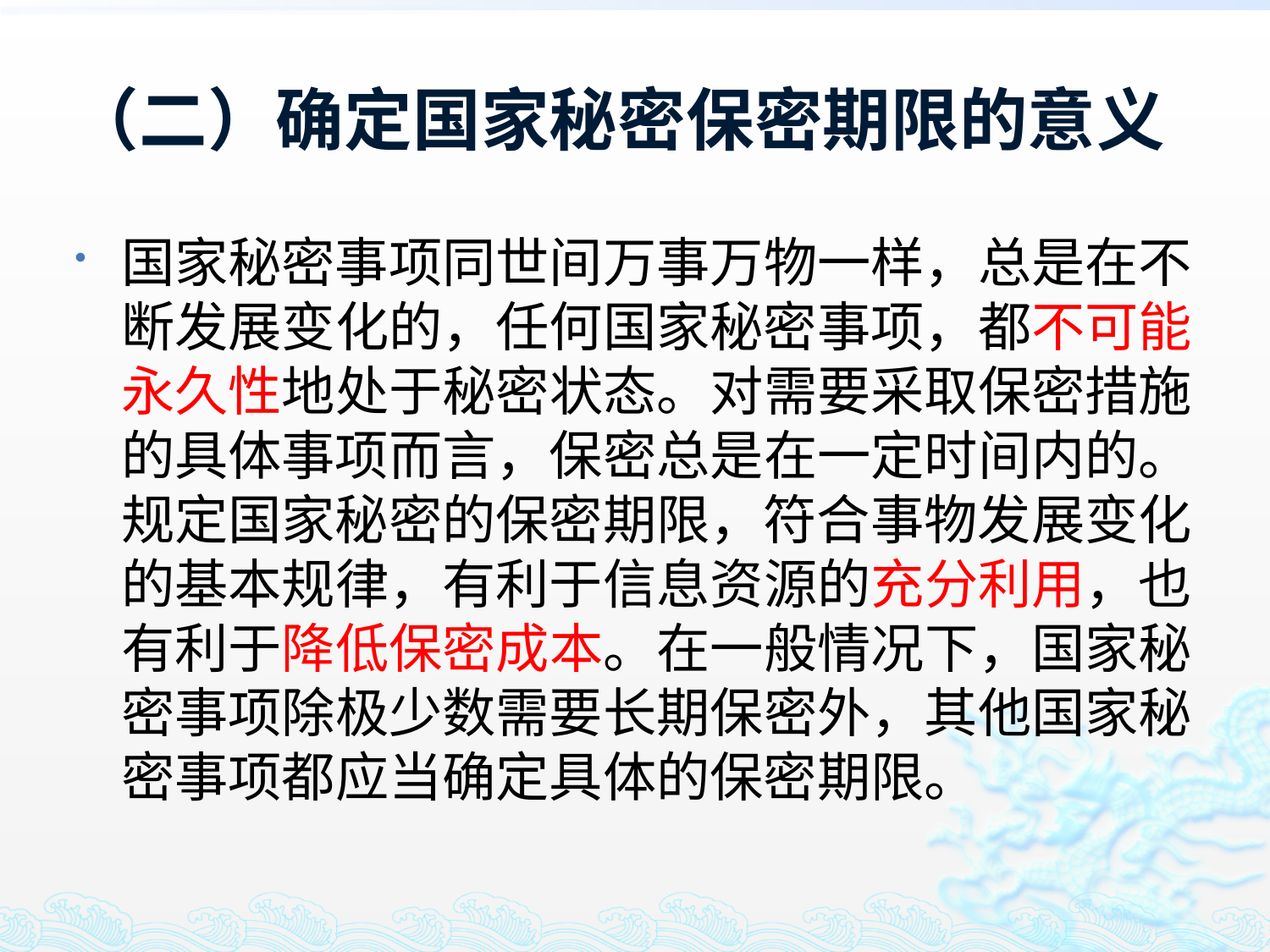

# （二）确定国家秘密保密期限的意义
国家秘密事项同世间万事万物一样，总是在不断发展变化的，任何国家秘密事项，都不可能永久性地处于秘密状态。对需要采取保密措施的具体事项而言，保密总是在一定时间内的。规定国家秘密的保密期限，符合事物发展变化的基本规律，有利于信息资源的充分利用，也有利于降低保密成本。在一般情况下，国家秘密事项除极少数需要长期保密外，其他国家秘密事项都应当确定具体的保密期限。